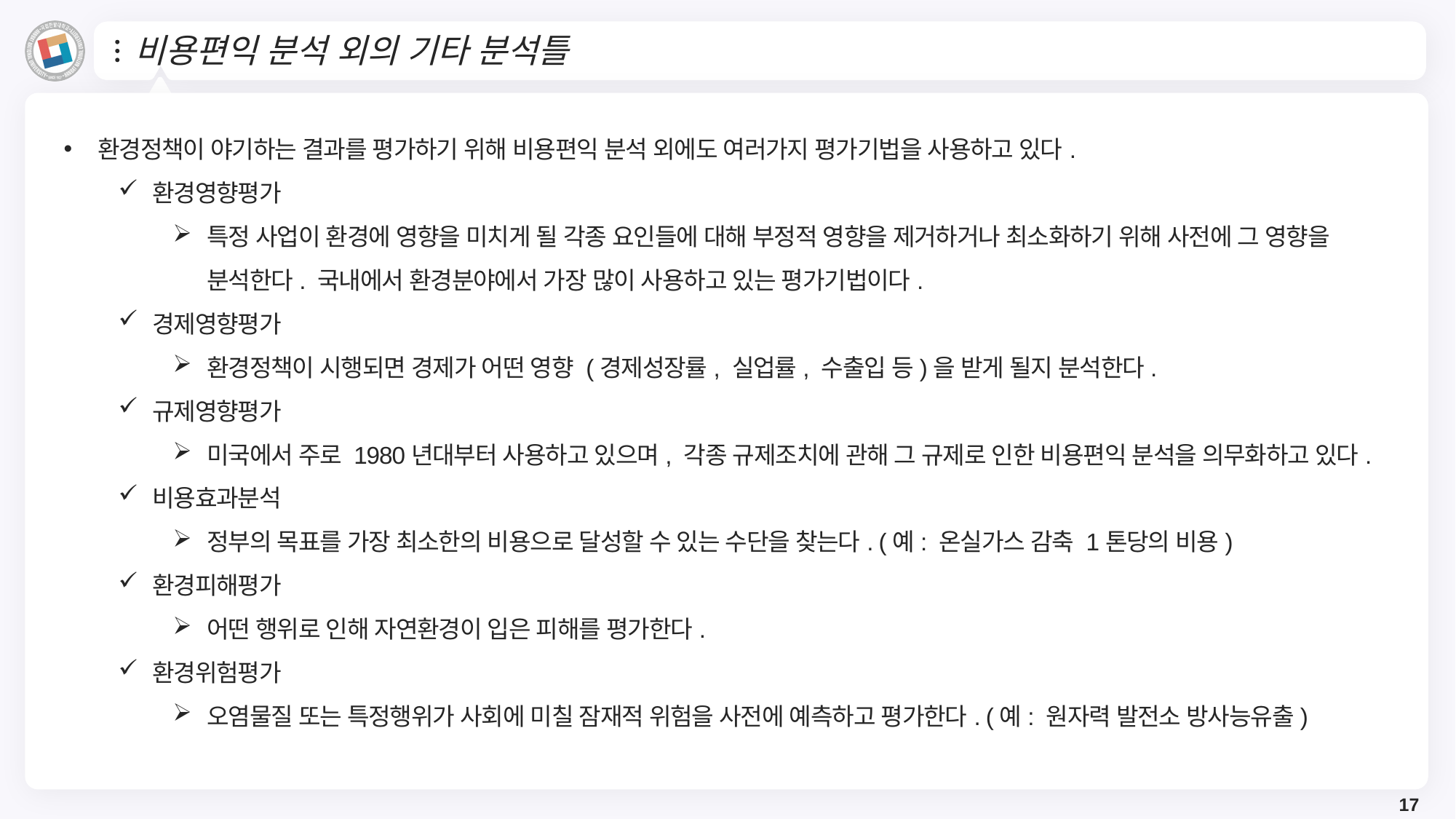

# 비용편익 분석 외의 기타 분석틀
환경정책이 야기하는 결과를 평가하기 위해 비용편익 분석 외에도 여러가지 평가기법을 사용하고 있다.
환경영향평가
특정 사업이 환경에 영향을 미치게 될 각종 요인들에 대해 부정적 영향을 제거하거나 최소화하기 위해 사전에 그 영향을 분석한다. 국내에서 환경분야에서 가장 많이 사용하고 있는 평가기법이다.
경제영향평가
환경정책이 시행되면 경제가 어떤 영향 (경제성장률, 실업률, 수출입 등)을 받게 될지 분석한다.
규제영향평가
미국에서 주로 1980년대부터 사용하고 있으며, 각종 규제조치에 관해 그 규제로 인한 비용편익 분석을 의무화하고 있다.
비용효과분석
정부의 목표를 가장 최소한의 비용으로 달성할 수 있는 수단을 찾는다. (예: 온실가스 감축 1톤당의 비용)
환경피해평가
어떤 행위로 인해 자연환경이 입은 피해를 평가한다.
환경위험평가
오염물질 또는 특정행위가 사회에 미칠 잠재적 위험을 사전에 예측하고 평가한다. (예: 원자력 발전소 방사능유출)
17